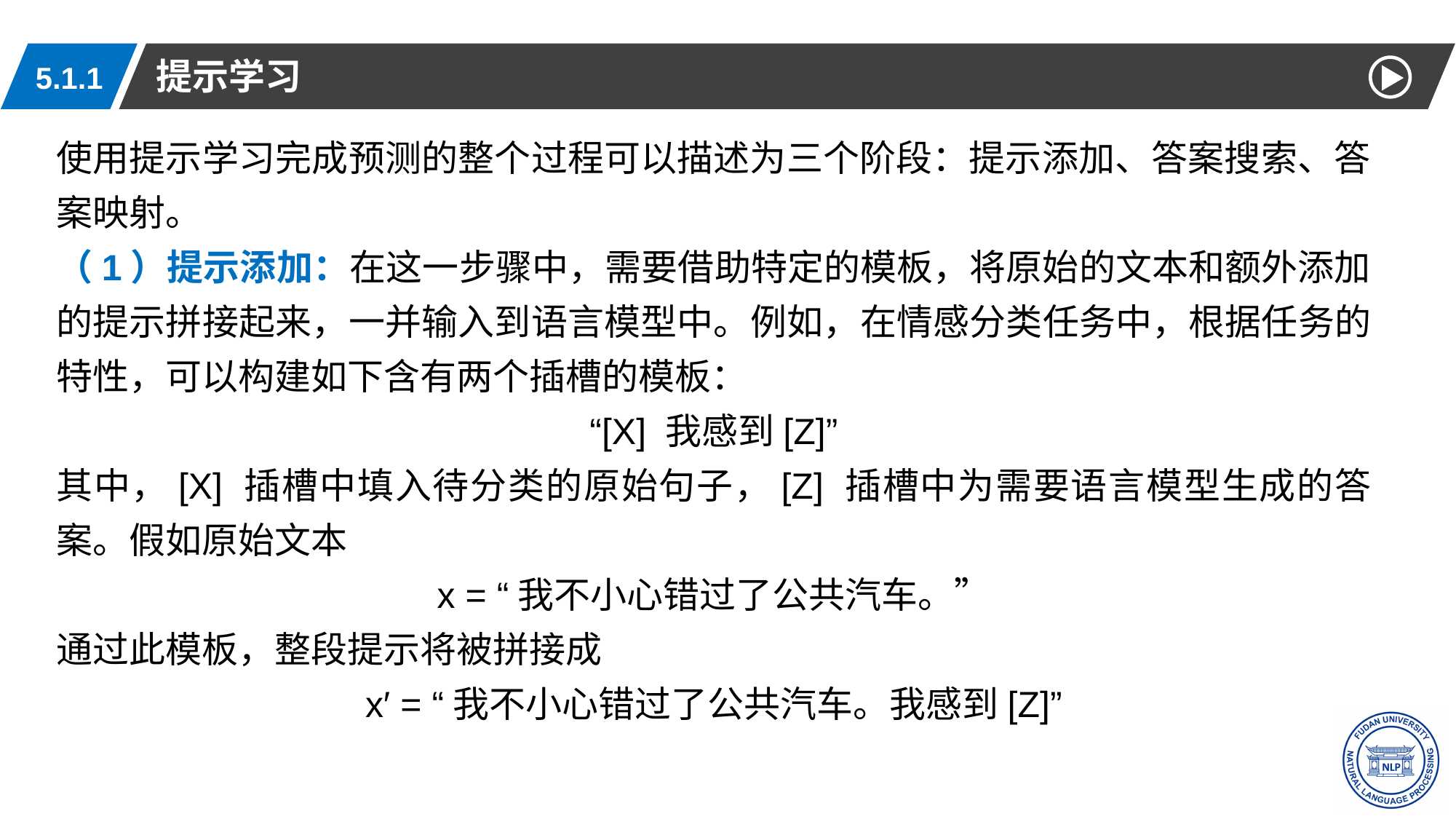

提示学习
5.1.1

使用提示学习完成预测的整个过程可以描述为三个阶段：提示添加、答案搜索、答案映射。
（1）提示添加：在这一步骤中，需要借助特定的模板，将原始的文本和额外添加的提示拼接起来，一并输入到语言模型中。例如，在情感分类任务中，根据任务的特性，可以构建如下含有两个插槽的模板：
“[X] 我感到[Z]”
其中，[X] 插槽中填入待分类的原始句子，[Z] 插槽中为需要语言模型生成的答案。假如原始文本
x = “我不小心错过了公共汽车。”
通过此模板，整段提示将被拼接成
x′ = “我不小心错过了公共汽车。我感到[Z]”
7